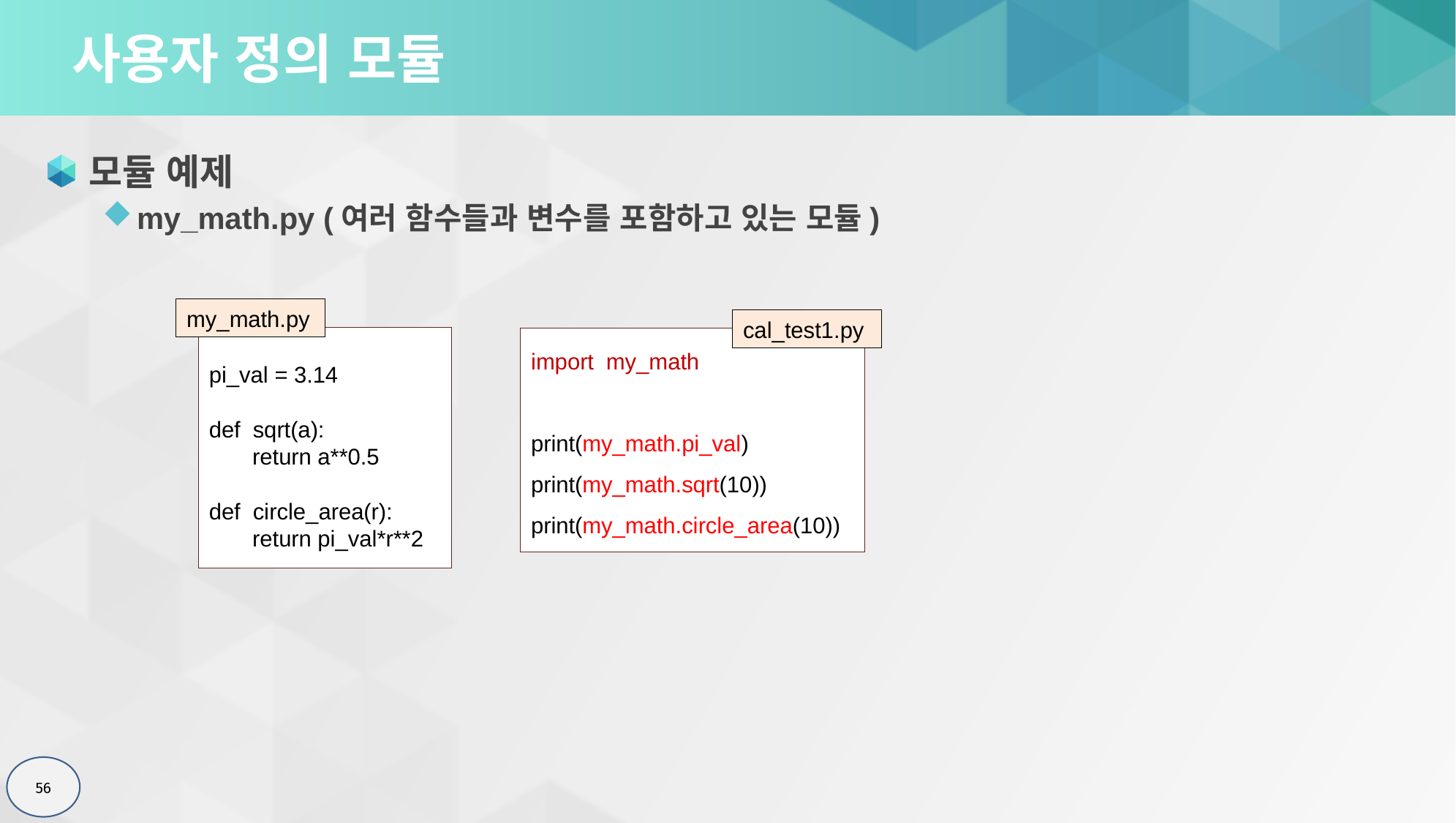

# 사용자 정의 모듈
모듈 예제
my_math.py (여러 함수들과 변수를 포함하고 있는 모듈)
my_math.py

pi_val = 3.14

def  sqrt(a):
       return a**0.5

def  circle_area(r):
       return pi_val*r**2

cal_test1.py
import  my_math

print(my_math.pi_val)
print(my_math.sqrt(10))
print(my_math.circle_area(10))